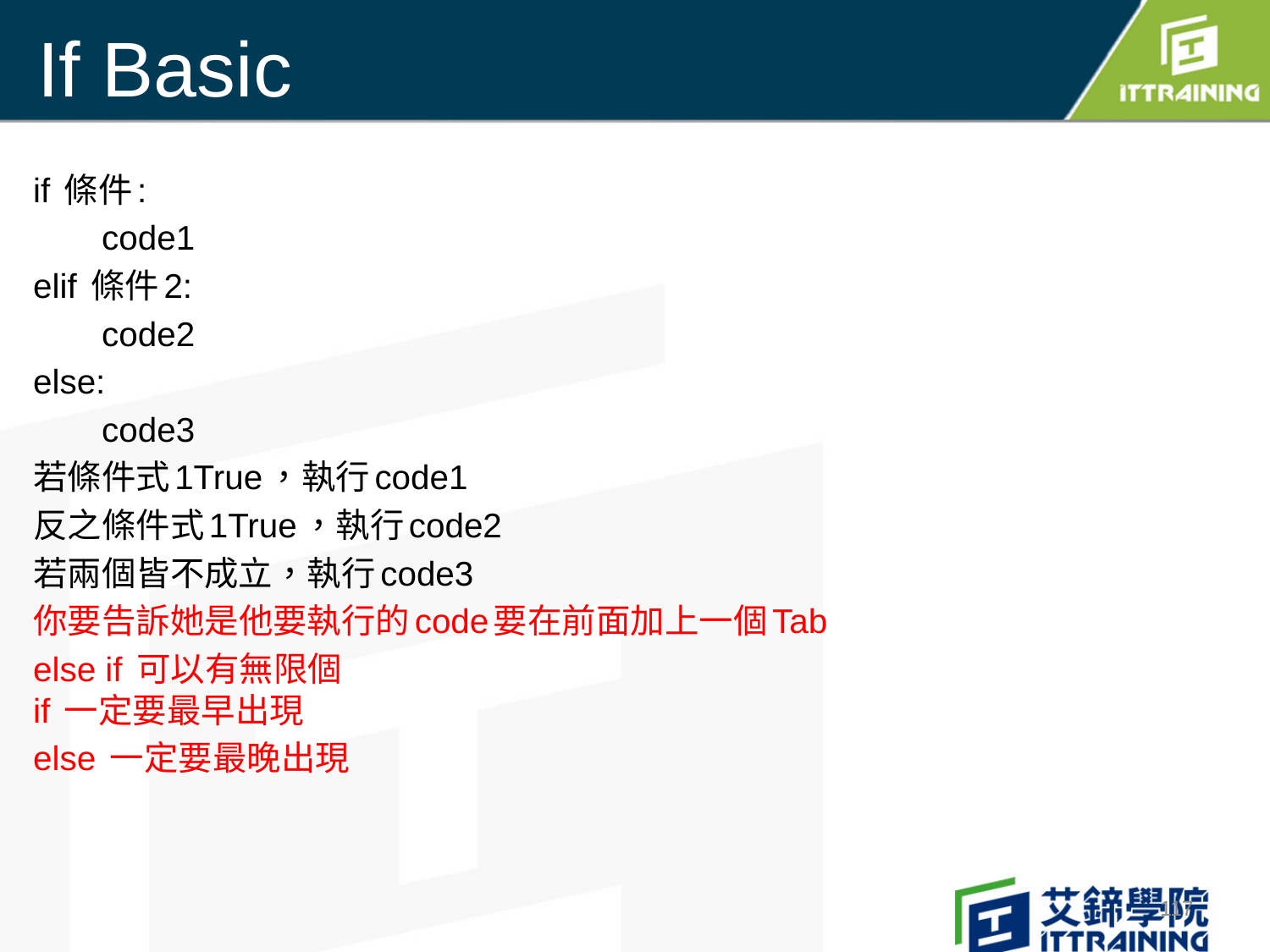

# If Basic
if 條件:
	code1
elif 條件2:
	code2
else:
	code3
若條件式1True，執行code1
反之條件式1True，執行code2
若兩個皆不成立，執行code3
你要告訴她是他要執行的code要在前面加上一個Tab
else if 可以有無限個
if 一定要最早出現
else 一定要最晚出現

117